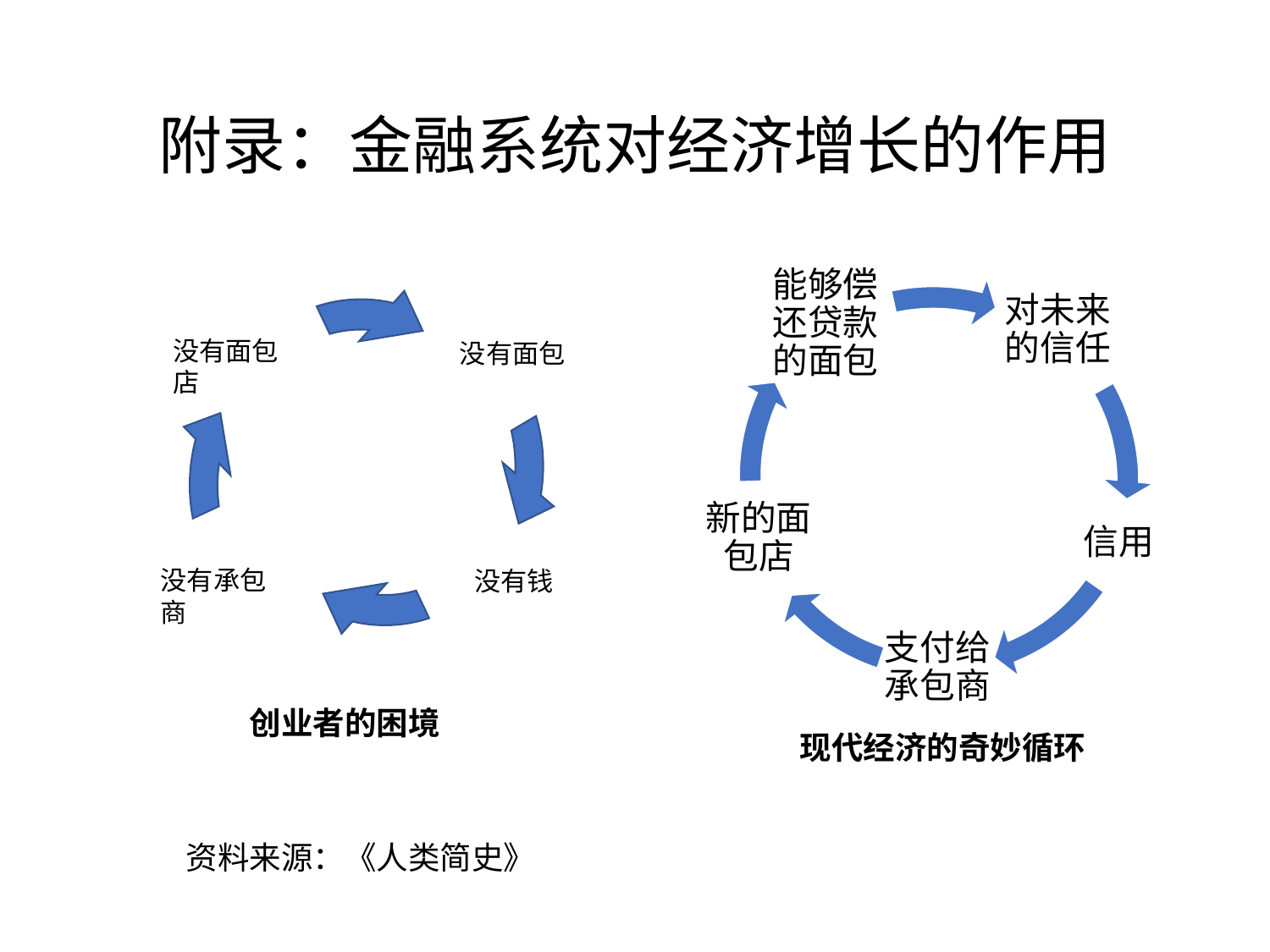

附录：金融系统对经济增长的作用
对未来的信任
信用
支付给承包商
新的面包店
能够偿还贷款的面包

没有面包店
没有面包

没有承包商
没有钱
创业者的困境
现代经济的奇妙循环
资料来源：《人类简史》